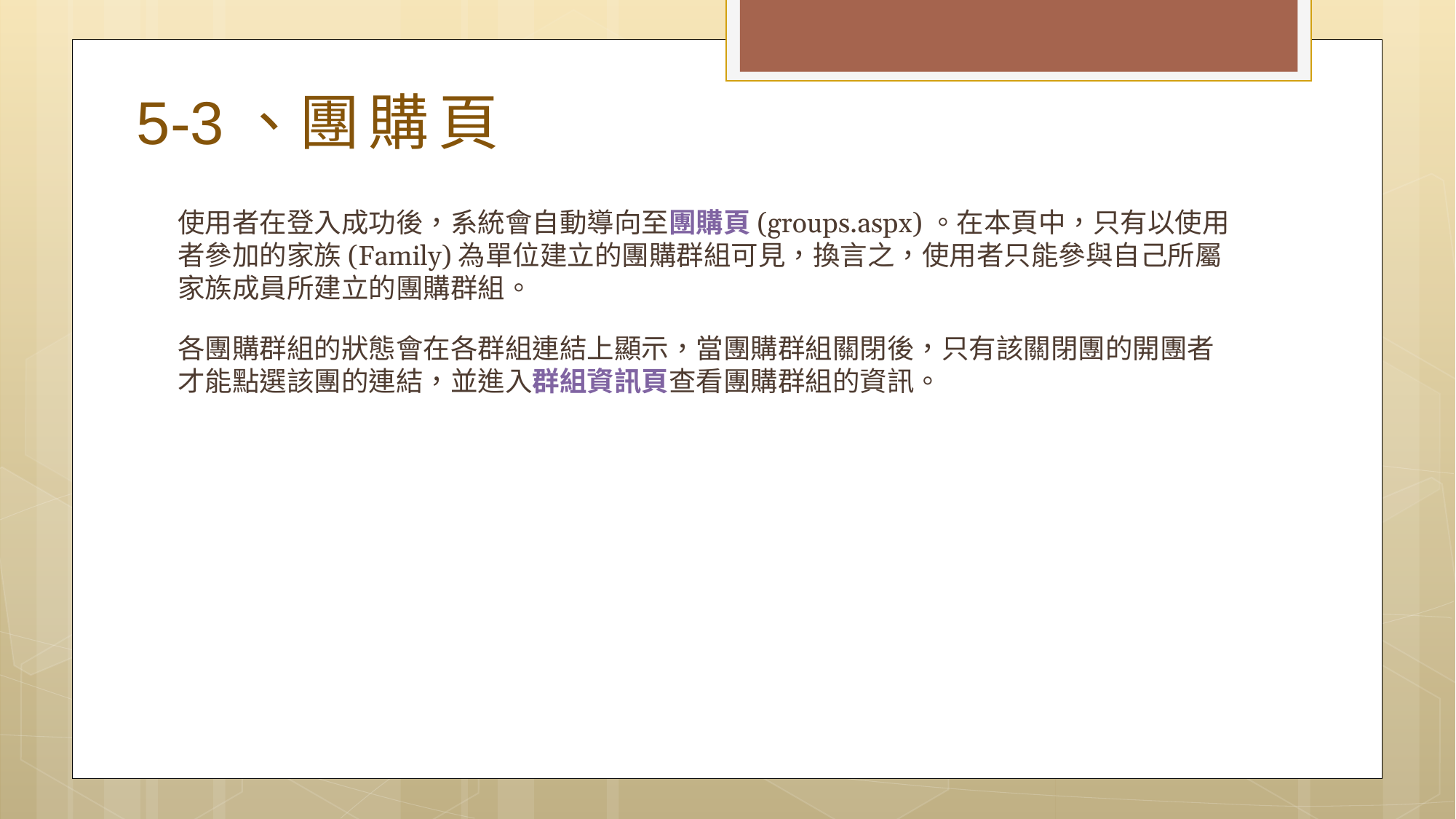

# 5-3、團購頁
使用者在登入成功後，系統會自動導向至團購頁(groups.aspx)。在本頁中，只有以使用者參加的家族(Family)為單位建立的團購群組可見，換言之，使用者只能參與自己所屬家族成員所建立的團購群組。
各團購群組的狀態會在各群組連結上顯示，當團購群組關閉後，只有該關閉團的開團者才能點選該團的連結，並進入群組資訊頁查看團購群組的資訊。